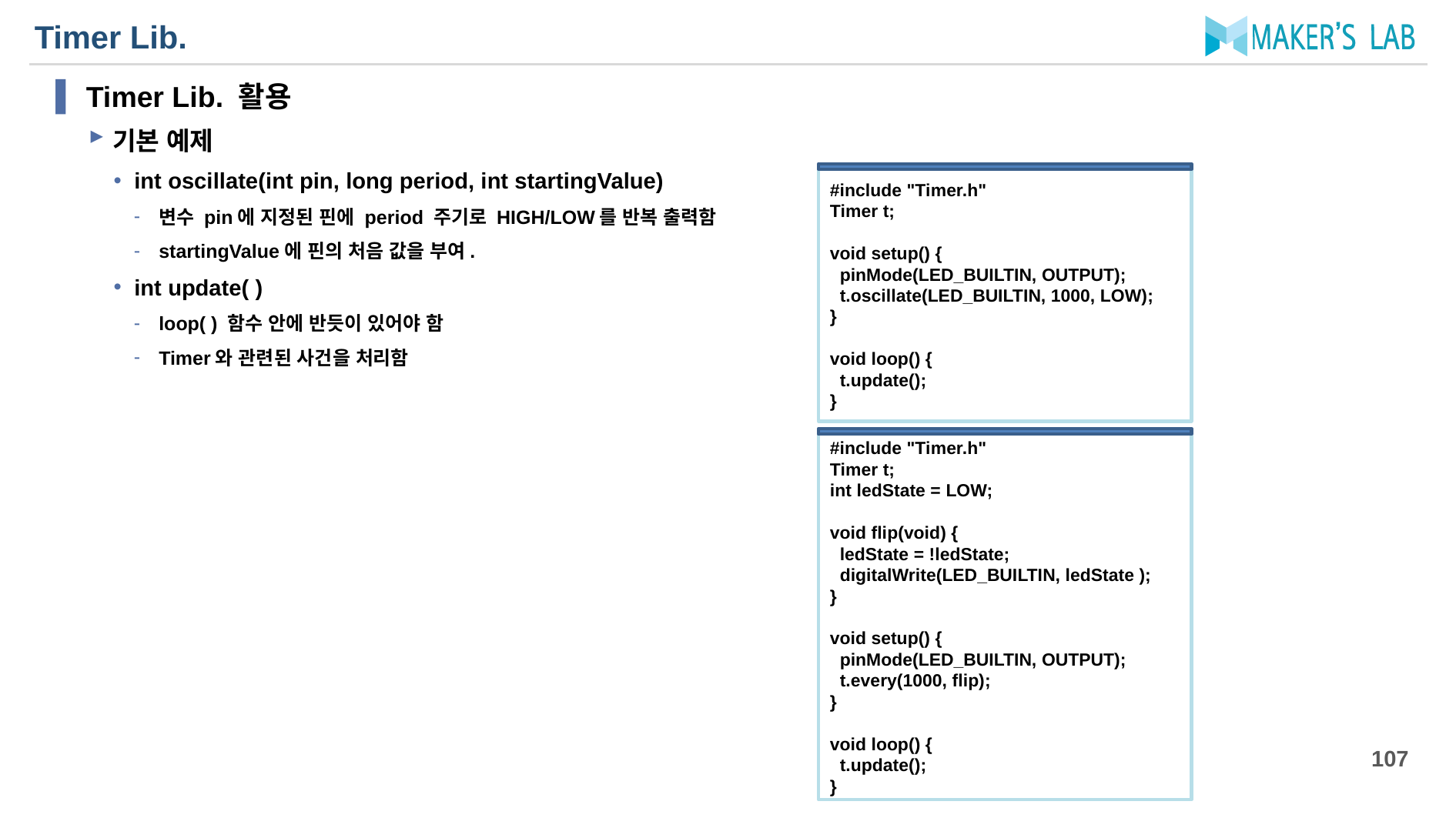

# Timer Lib.
Timer Lib. 활용
기본 예제
int oscillate(int pin, long period, int startingValue)
변수 pin에 지정된 핀에 period 주기로 HIGH/LOW를 반복 출력함
startingValue에 핀의 처음 값을 부여.
int update( )
loop( ) 함수 안에 반듯이 있어야 함
Timer와 관련된 사건을 처리함

#include "Timer.h"
Timer t;

void setup() {
  pinMode(LED_BUILTIN, OUTPUT);
  t.oscillate(LED_BUILTIN, 1000, LOW);
}

void loop() {
  t.update();
}

#include "Timer.h"
Timer t;
int ledState = LOW;

void flip(void) {
  ledState = !ledState;
  digitalWrite(LED_BUILTIN, ledState );
}

void setup() {
  pinMode(LED_BUILTIN, OUTPUT);
  t.every(1000, flip);
}

void loop() {
  t.update();
}
107